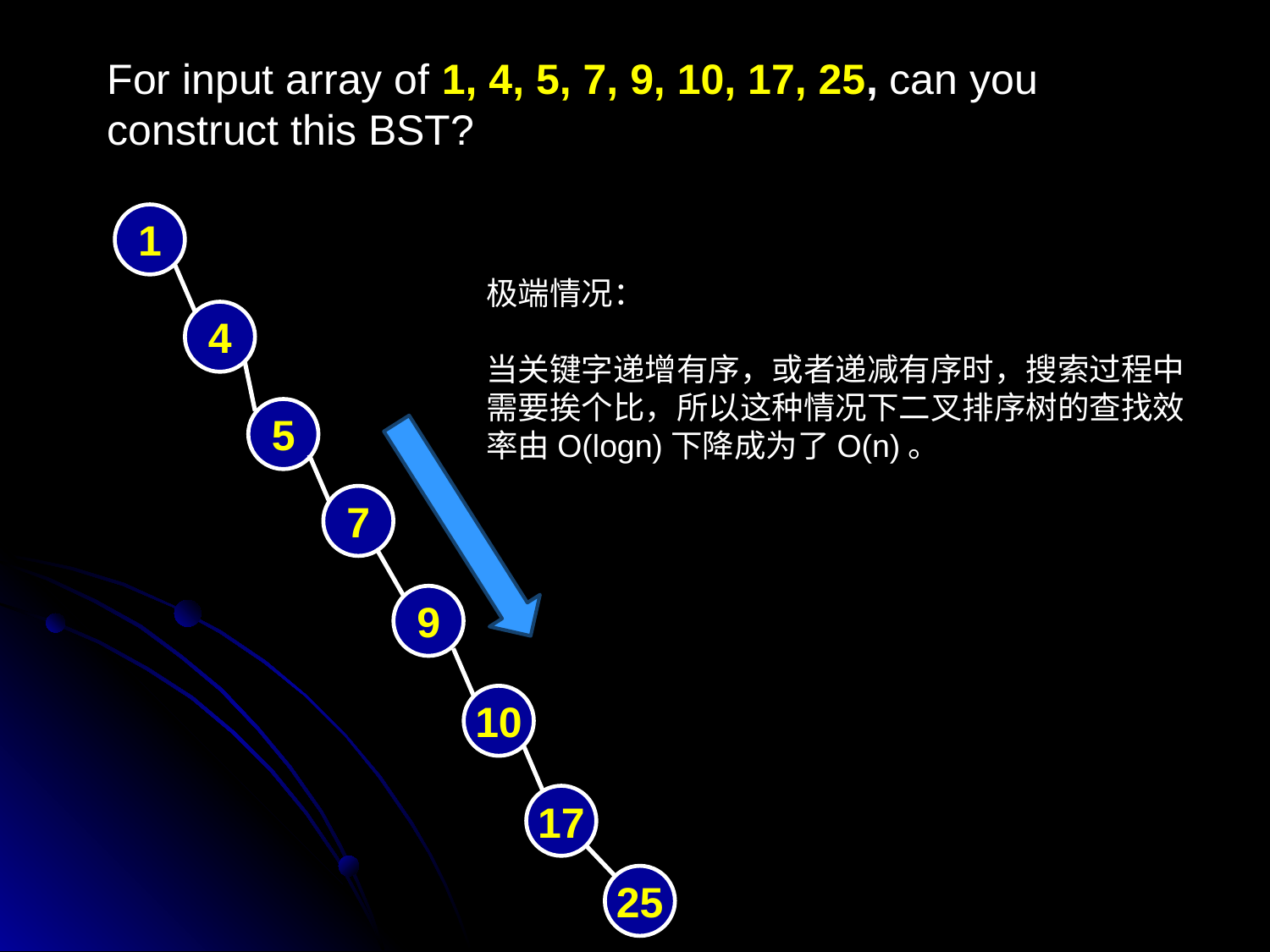

For input array of 1, 4, 5, 7, 9, 10, 17, 25, can you construct this BST?
1
极端情况：

当关键字递增有序，或者递减有序时，搜索过程中需要挨个比，所以这种情况下二叉排序树的查找效率由O(logn)下降成为了O(n)。
4
5
7

9
10
17
25